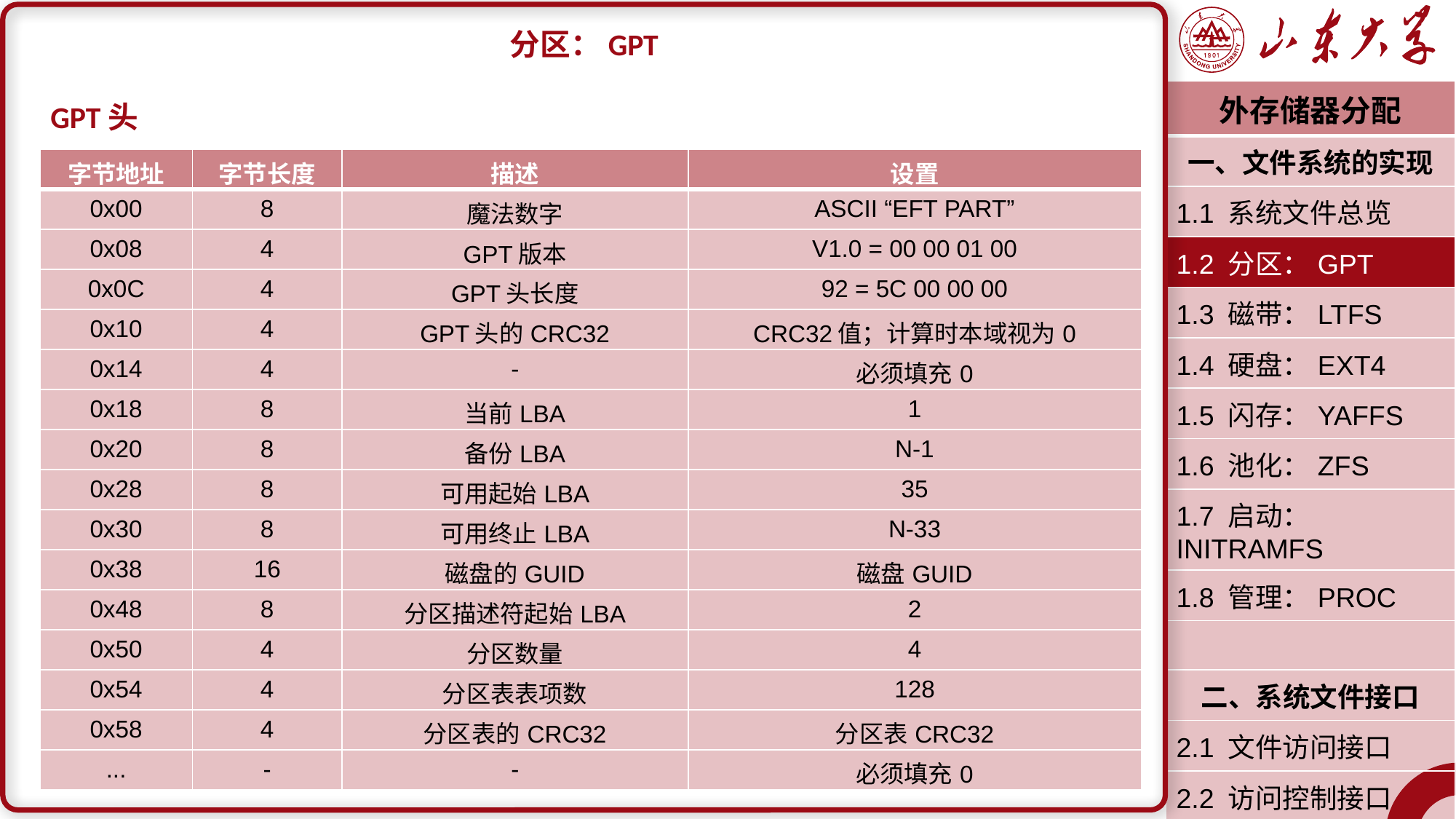

分区：GPT

GPT头
| 外存储器分配 |
| --- |
| 一、文件系统的实现 |
| 1.1 系统文件总览 |
| 1.2 分区：GPT |
| 1.3 磁带：LTFS |
| 1.4 硬盘：EXT4 |
| 1.5 闪存：YAFFS |
| 1.6 池化：ZFS |
| 1.7 启动：INITRAMFS |
| 1.8 管理：PROC |
|  |
| 二、系统文件接口 |
| 2.1 文件访问接口 |
| 2.2 访问控制接口 |
| 潘润宇 2023.04 |
| 字节地址 | 字节长度 | 描述 | 设置 |
| --- | --- | --- | --- |
| 0x00 | 8 | 魔法数字 | ASCII “EFT PART” |
| 0x08 | 4 | GPT版本 | V1.0 = 00 00 01 00 |
| 0x0C | 4 | GPT头长度 | 92 = 5C 00 00 00 |
| 0x10 | 4 | GPT头的CRC32 | CRC32值；计算时本域视为0 |
| 0x14 | 4 | - | 必须填充0 |
| 0x18 | 8 | 当前LBA | 1 |
| 0x20 | 8 | 备份LBA | N-1 |
| 0x28 | 8 | 可用起始LBA | 35 |
| 0x30 | 8 | 可用终止LBA | N-33 |
| 0x38 | 16 | 磁盘的GUID | 磁盘GUID |
| 0x48 | 8 | 分区描述符起始LBA | 2 |
| 0x50 | 4 | 分区数量 | 4 |
| 0x54 | 4 | 分区表表项数 | 128 |
| 0x58 | 4 | 分区表的CRC32 | 分区表CRC32 |
| ... | - | - | 必须填充0 |